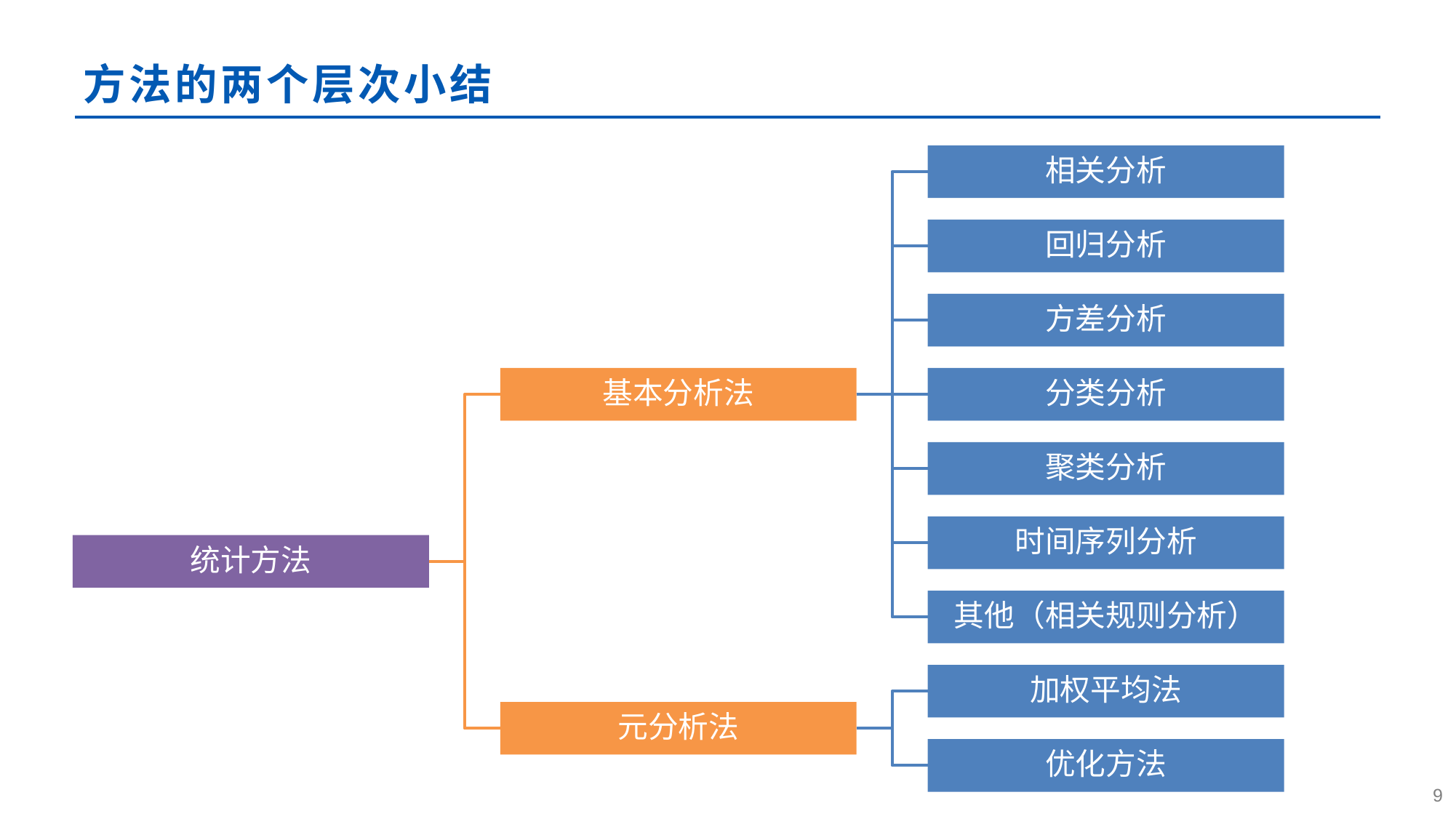

# 方法的两个层次小结
相关分析

回归分析

方差分析

基本分析法
分类分析

聚类分析
时间序列分析
统计方法

其他（相关规则分析）
加权平均法

元分析法

优化方法
9